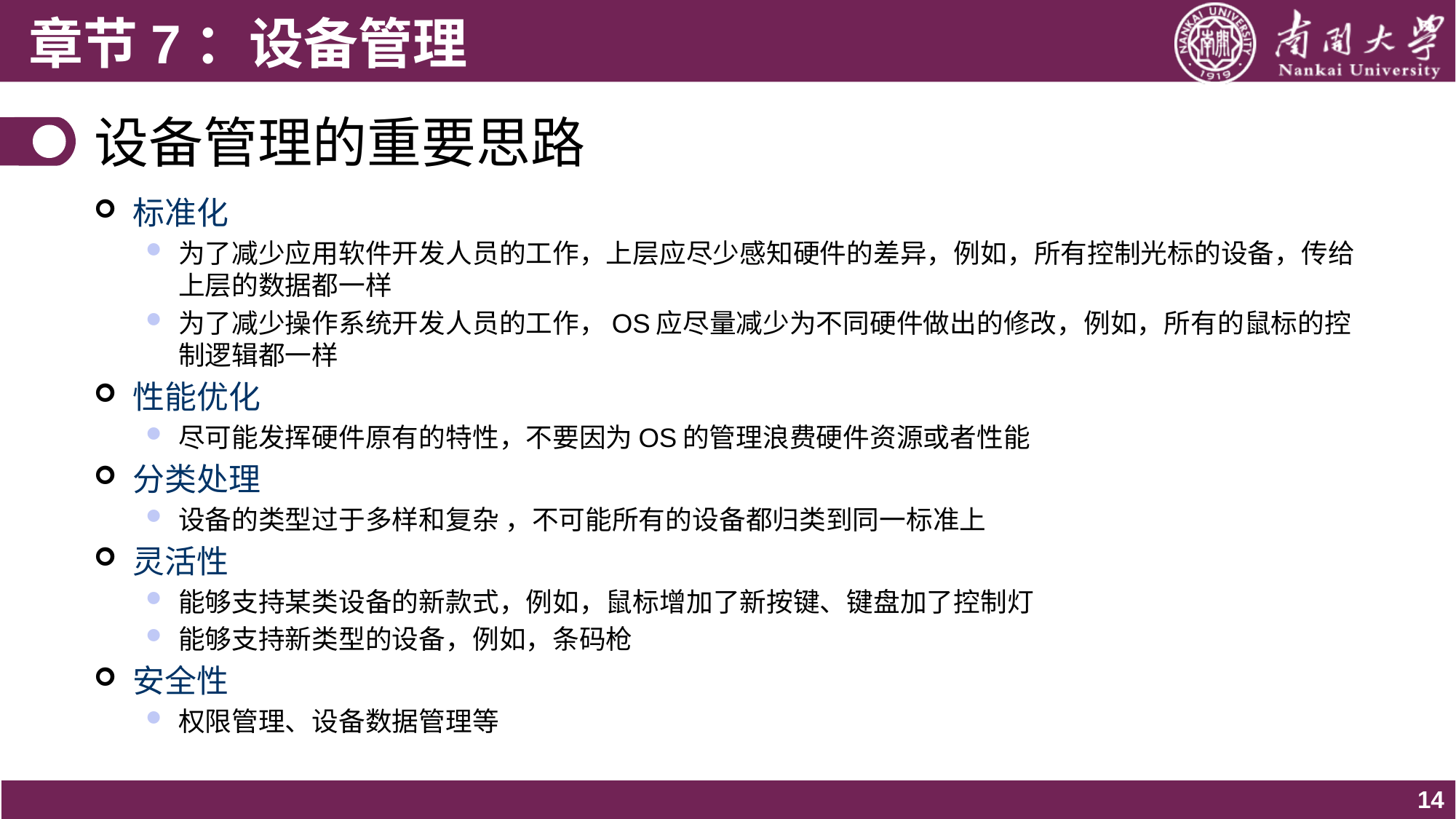

# 设备管理的重要思路
标准化
为了减少应用软件开发人员的工作，上层应尽少感知硬件的差异，例如，所有控制光标的设备，传给上层的数据都一样
为了减少操作系统开发人员的工作，OS应尽量减少为不同硬件做出的修改，例如，所有的鼠标的控制逻辑都一样
性能优化
尽可能发挥硬件原有的特性，不要因为OS的管理浪费硬件资源或者性能
分类处理
设备的类型过于多样和复杂 ，不可能所有的设备都归类到同一标准上
灵活性
能够支持某类设备的新款式，例如，鼠标增加了新按键、键盘加了控制灯
能够支持新类型的设备，例如，条码枪
安全性
权限管理、设备数据管理等
14